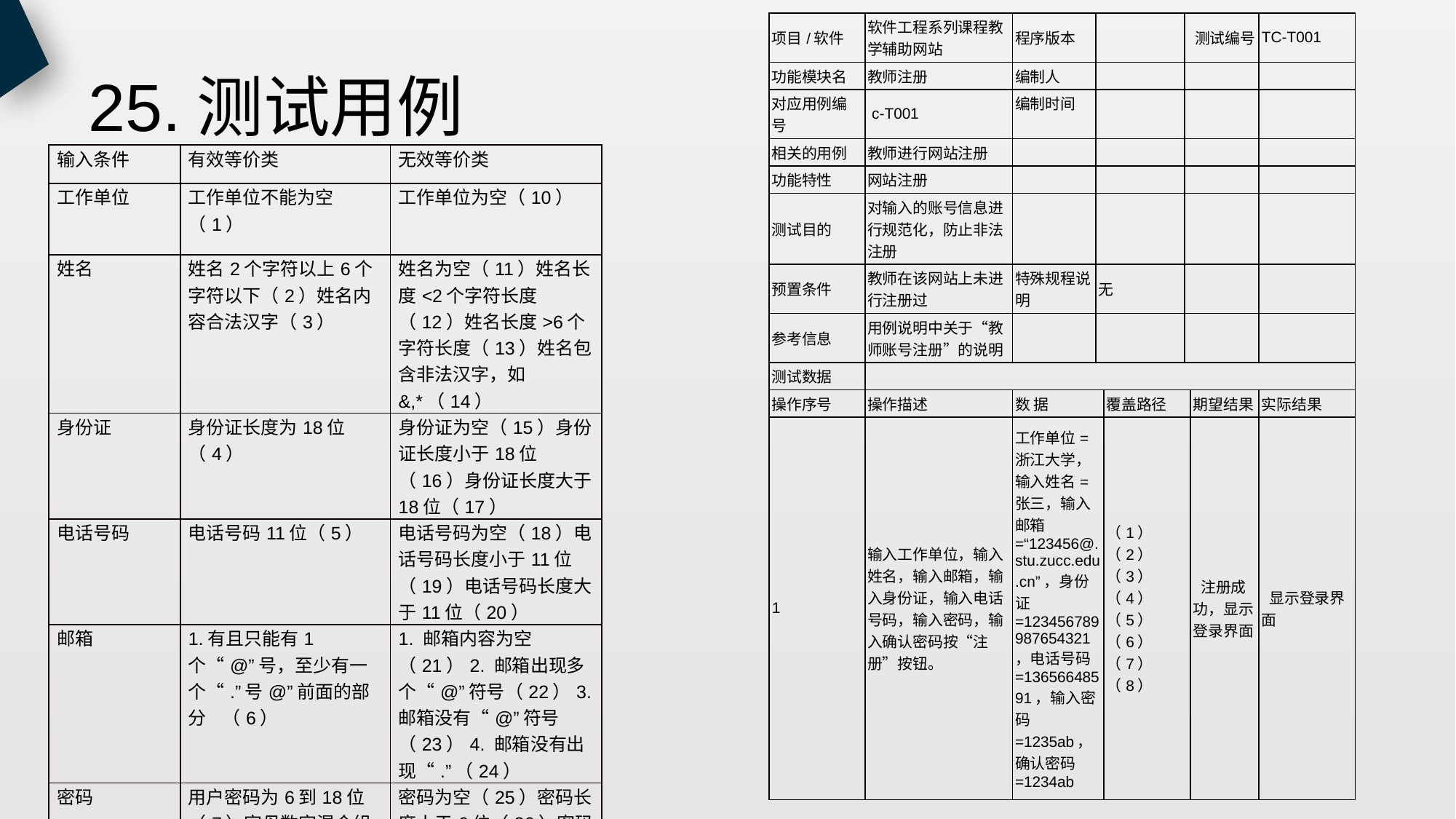

| 项目/软件 | 软件工程系列课程教学辅助网站 | 程序版本 |  |  | 测试编号 |  | TC-T001 |
| --- | --- | --- | --- | --- | --- | --- | --- |
| 功能模块名 | 教师注册 | 编制人 |  |  |  |  |  |
| 对应用例编号 | c-T001 | 编制时间 |  |  |  |  |  |
| 相关的用例 | 教师进行网站注册 |  |  |  |  |  |  |
| 功能特性 | 网站注册 |  |  |  |  |  |  |
| 测试目的 | 对输入的账号信息进行规范化，防止非法注册 |  |  |  |  |  |  |
| 预置条件 | 教师在该网站上未进行注册过 | 特殊规程说明 | 无 |  |  |  |  |
| 参考信息 | 用例说明中关于“教师账号注册”的说明 |  |  |  |  |  |  |
| 测试数据 |  |  |  |  |  |  |  |
| 操作序号 | 操作描述 | 数 据 |  | 覆盖路径 |  | 期望结果 | 实际结果 |
| 1 | 输入工作单位，输入姓名，输入邮箱，输入身份证，输入电话号码，输入密码，输入确认密码按“注册”按钮。 | 工作单位=浙江大学，输入姓名=张三，输入邮箱=“123456@.stu.zucc.edu.cn”，身份证=123456789987654321，电话号码=13656648591，输入密码=1235ab，确认密码=1234ab |  | （1）（2）（3）（4）（5）（6）（7）（8） |  | 注册成功，显示登录界面 | 显示登录界面 |
# 25.测试用例
| 输入条件 | 有效等价类 | 无效等价类 |
| --- | --- | --- |
| 工作单位 | 工作单位不能为空（1） | 工作单位为空（10） |
| 姓名 | 姓名2个字符以上6个字符以下（2）姓名内容合法汉字（3） | 姓名为空（11）姓名长度<2个字符长度（12）姓名长度>6个字符长度（13）姓名包含非法汉字，如&,\*（14） |
| 身份证 | 身份证长度为18位（4） | 身份证为空（15）身份证长度小于18位（16）身份证长度大于18位（17） |
| 电话号码 | 电话号码11位（5） | 电话号码为空（18）电话号码长度小于11位（19）电话号码长度大于11位（20） |
| 邮箱 | 1.有且只能有1个“@”号，至少有一个“.”号@”前面的部分 （6） | 1. 邮箱内容为空（21）2. 邮箱出现多个“@”符号（22）3. 邮箱没有“@”符号（23）4. 邮箱没有出现“.”（24） |
| 密码 | 用户密码为6到18位 （7）字母数字混合组合（8） | 密码为空（25）密码长度小于6位（26）密码长度大于18位（27） |
| 确认密码 | 和输入的密码一致（9） | 确认密码为空（28）确认密码和输入的密码不一致（29） |